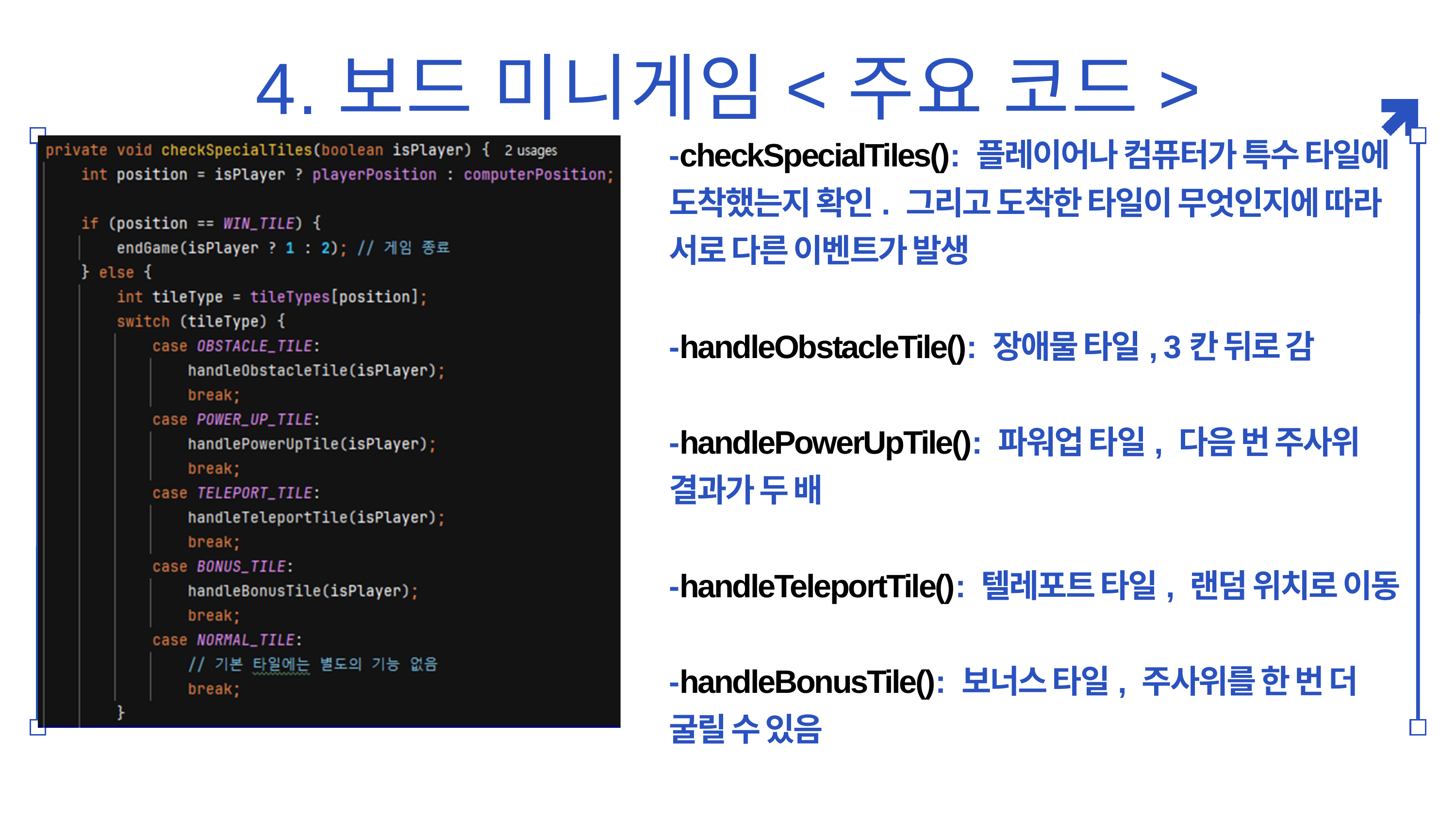

4.보드 미니게임<주요 코드>

-checkSpecialTiles(): 플레이어나 컴퓨터가 특수 타일에 도착했는지 확인. 그리고 도착한 타일이 무엇인지에 따라 서로 다른 이벤트가 발생

-handleObstacleTile(): 장애물 타일, 3칸 뒤로 감

-handlePowerUpTile(): 파워업 타일, 다음 번 주사위 결과가 두 배

-handleTeleportTile(): 텔레포트 타일, 랜덤 위치로 이동

-handleBonusTile(): 보너스 타일, 주사위를 한 번 더 굴릴 수 있음